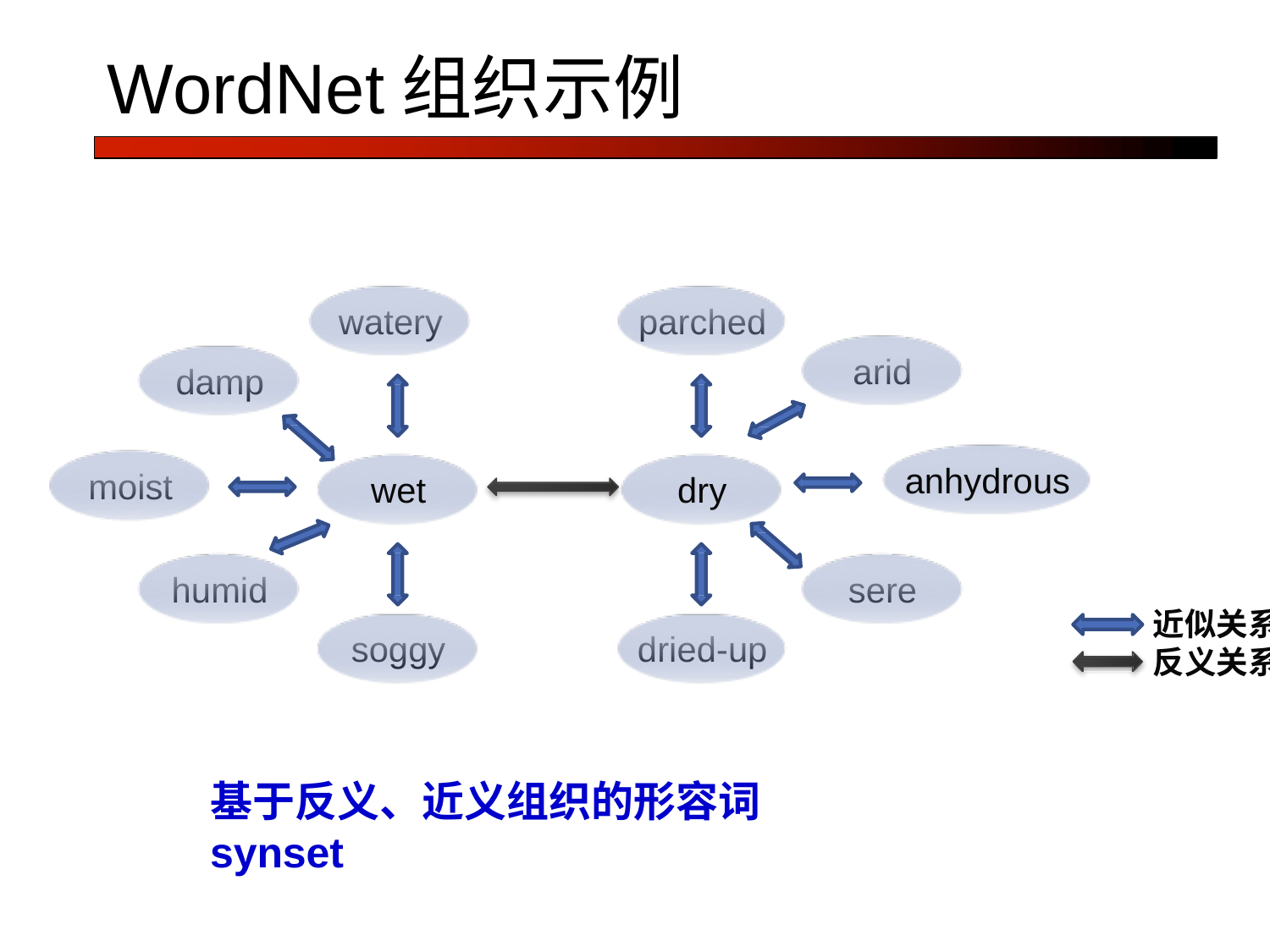

# WordNet组织示例

watery
parched
arid
damp

anhydrous
moist
wet
dry

humid
sere
近似关系

soggy
dried-up
反义关系

基于反义、近义组织的形容词synset